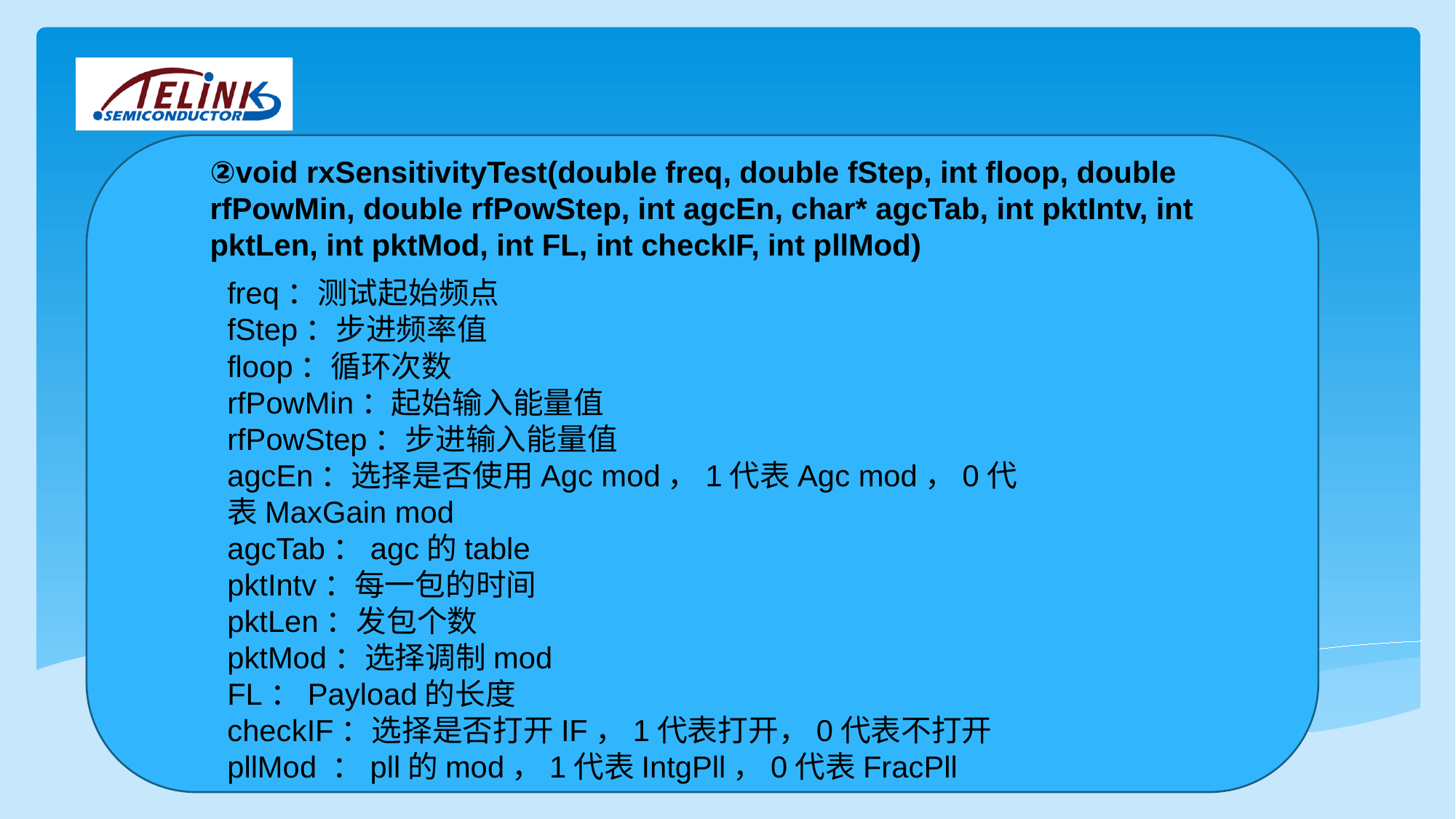

②void rxSensitivityTest(double freq, double fStep, int floop, double rfPowMin, double rfPowStep, int agcEn, char* agcTab, int pktIntv, int pktLen, int pktMod, int FL, int checkIF, int pllMod)
freq：测试起始频点
fStep：步进频率值
floop：循环次数
rfPowMin：起始输入能量值
rfPowStep：步进输入能量值
agcEn：选择是否使用Agc mod，1代表Agc mod，0代表MaxGain mod
agcTab：agc的table
pktIntv：每一包的时间
pktLen：发包个数
pktMod：选择调制mod
FL：Payload的长度
checkIF：选择是否打开IF，1代表打开，0代表不打开
pllMod ：pll的mod，1代表IntgPll，0代表FracPll